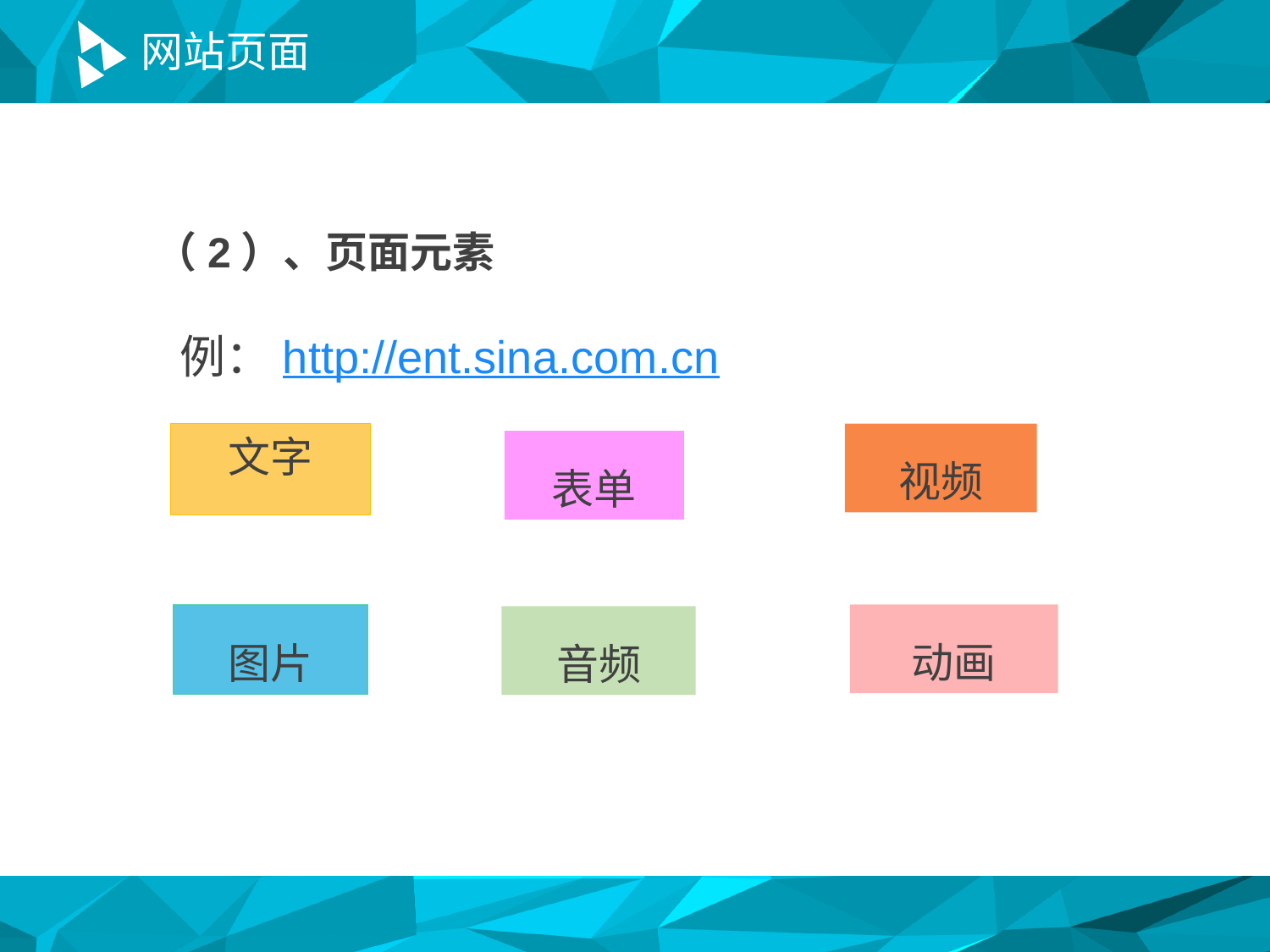

# 网站页面
（2）、页面元素
例：http://ent.sina.com.cn /
文字
视频
表单
动画
图片
音频